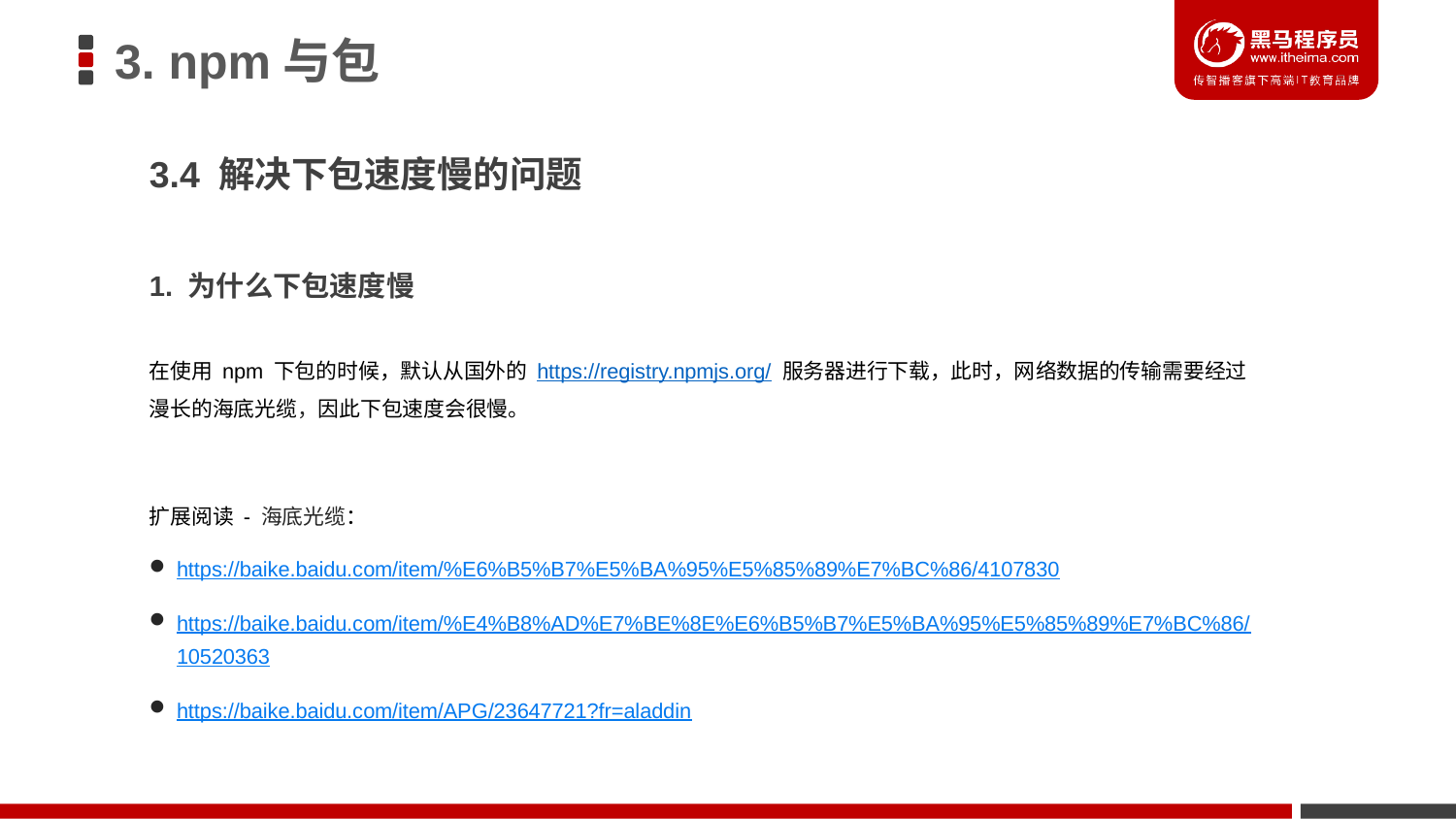

# 3. npm与包
3.4 解决下包速度慢的问题
1. 为什么下包速度慢
在使用 npm 下包的时候，默认从国外的 https://registry.npmjs.org/ 服务器进行下载，此时，网络数据的传输需要经过漫长的海底光缆，因此下包速度会很慢。

扩展阅读 - 海底光缆：
https://baike.baidu.com/item/%E6%B5%B7%E5%BA%95%E5%85%89%E7%BC%86/4107830
https://baike.baidu.com/item/%E4%B8%AD%E7%BE%8E%E6%B5%B7%E5%BA%95%E5%85%89%E7%BC%86/10520363
https://baike.baidu.com/item/APG/23647721?fr=aladdin